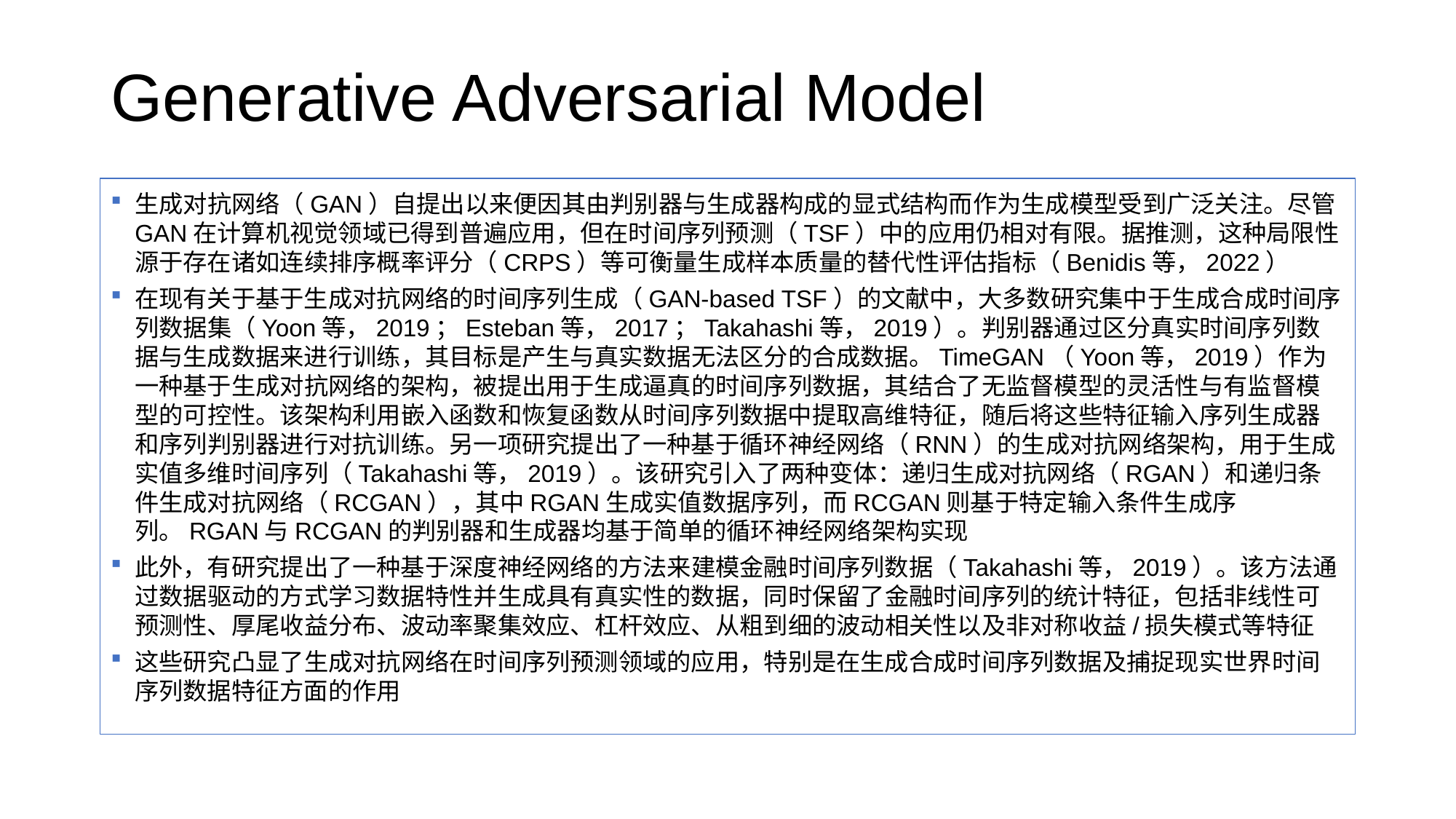

# Generative Adversarial Model
生成对抗网络（GAN）自提出以来便因其由判别器与生成器构成的显式结构而作为生成模型受到广泛关注。尽管GAN在计算机视觉领域已得到普遍应用，但在时间序列预测（TSF）中的应用仍相对有限。据推测，这种局限性源于存在诸如连续排序概率评分（CRPS）等可衡量生成样本质量的替代性评估指标（Benidis等，2022）
在现有关于基于生成对抗网络的时间序列生成（GAN-based TSF）的文献中，大多数研究集中于生成合成时间序列数据集（Yoon等，2019；Esteban等，2017；Takahashi等，2019）。判别器通过区分真实时间序列数据与生成数据来进行训练，其目标是产生与真实数据无法区分的合成数据。TimeGAN（Yoon等，2019）作为一种基于生成对抗网络的架构，被提出用于生成逼真的时间序列数据，其结合了无监督模型的灵活性与有监督模型的可控性。该架构利用嵌入函数和恢复函数从时间序列数据中提取高维特征，随后将这些特征输入序列生成器和序列判别器进行对抗训练。另一项研究提出了一种基于循环神经网络（RNN）的生成对抗网络架构，用于生成实值多维时间序列（Takahashi等，2019）。该研究引入了两种变体：递归生成对抗网络（RGAN）和递归条件生成对抗网络（RCGAN），其中RGAN生成实值数据序列，而RCGAN则基于特定输入条件生成序列。RGAN与RCGAN的判别器和生成器均基于简单的循环神经网络架构实现
此外，有研究提出了一种基于深度神经网络的方法来建模金融时间序列数据（Takahashi等，2019）。该方法通过数据驱动的方式学习数据特性并生成具有真实性的数据，同时保留了金融时间序列的统计特征，包括非线性可预测性、厚尾收益分布、波动率聚集效应、杠杆效应、从粗到细的波动相关性以及非对称收益/损失模式等特征
这些研究凸显了生成对抗网络在时间序列预测领域的应用，特别是在生成合成时间序列数据及捕捉现实世界时间序列数据特征方面的作用